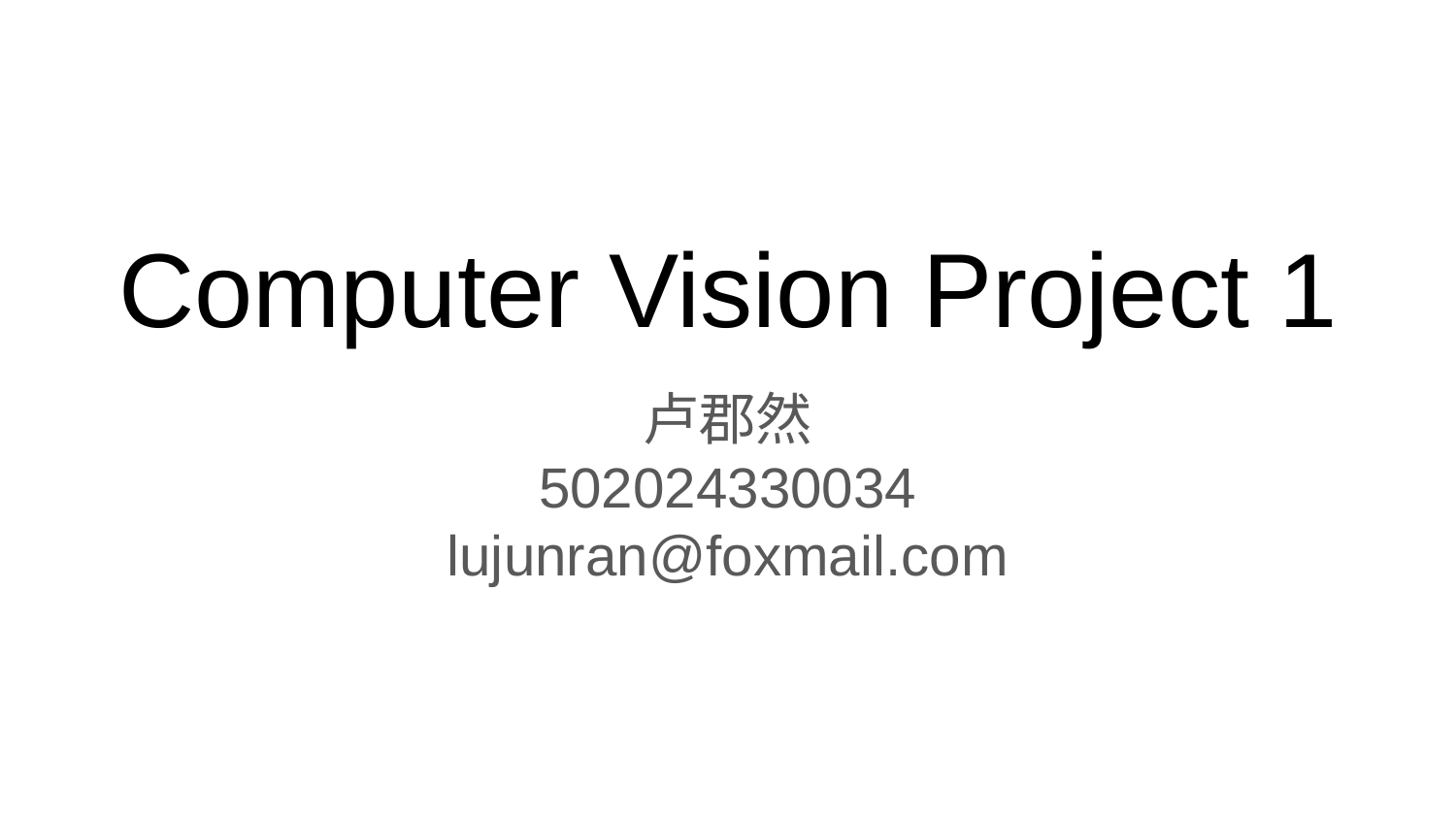

# Computer Vision Project 1
卢郡然
502024330034
lujunran@foxmail.com